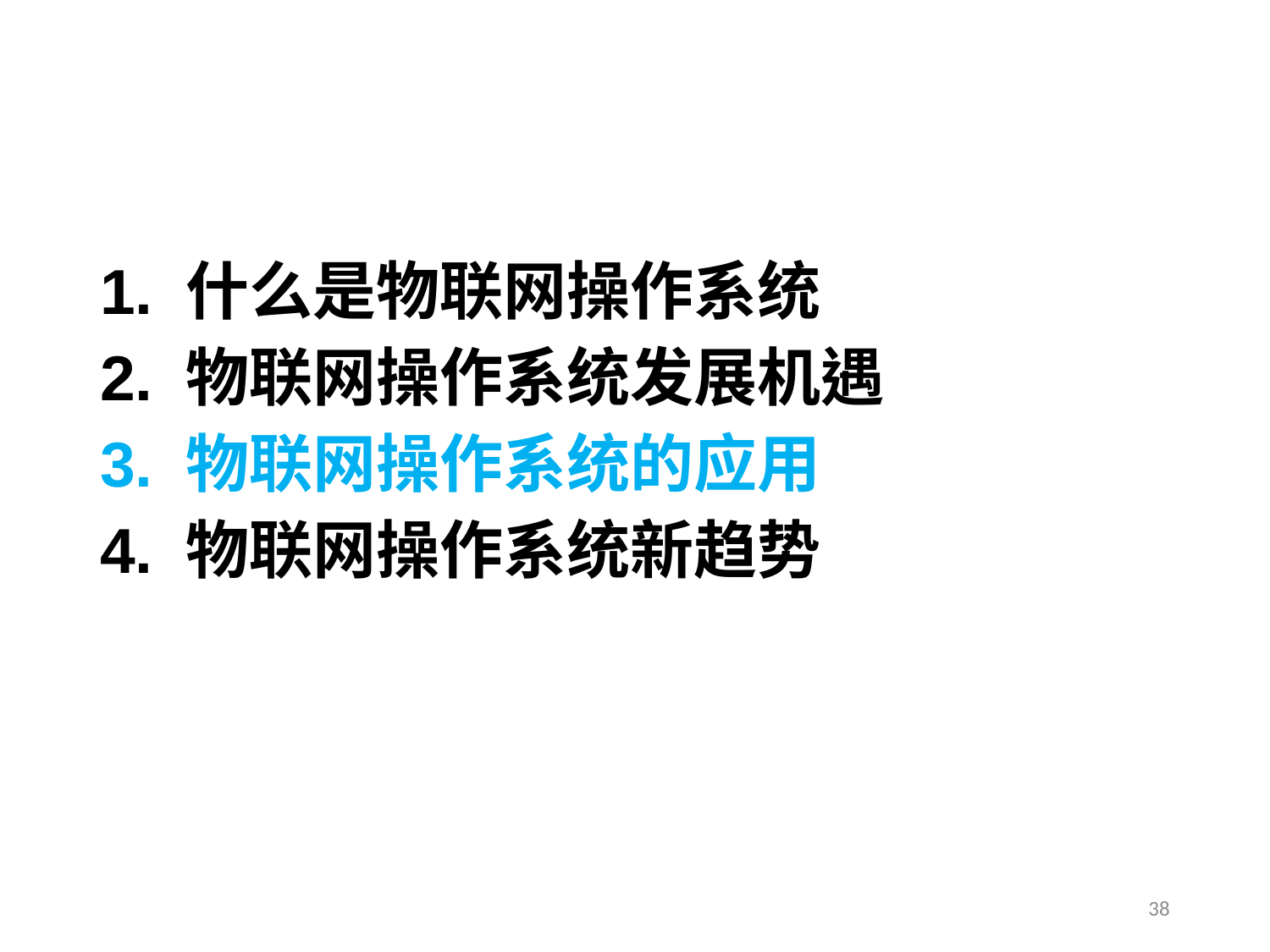

#
1. 什么是物联网操作系统
2. 物联网操作系统发展机遇
3. 物联网操作系统的应用
4. 物联网操作系统新趋势

38